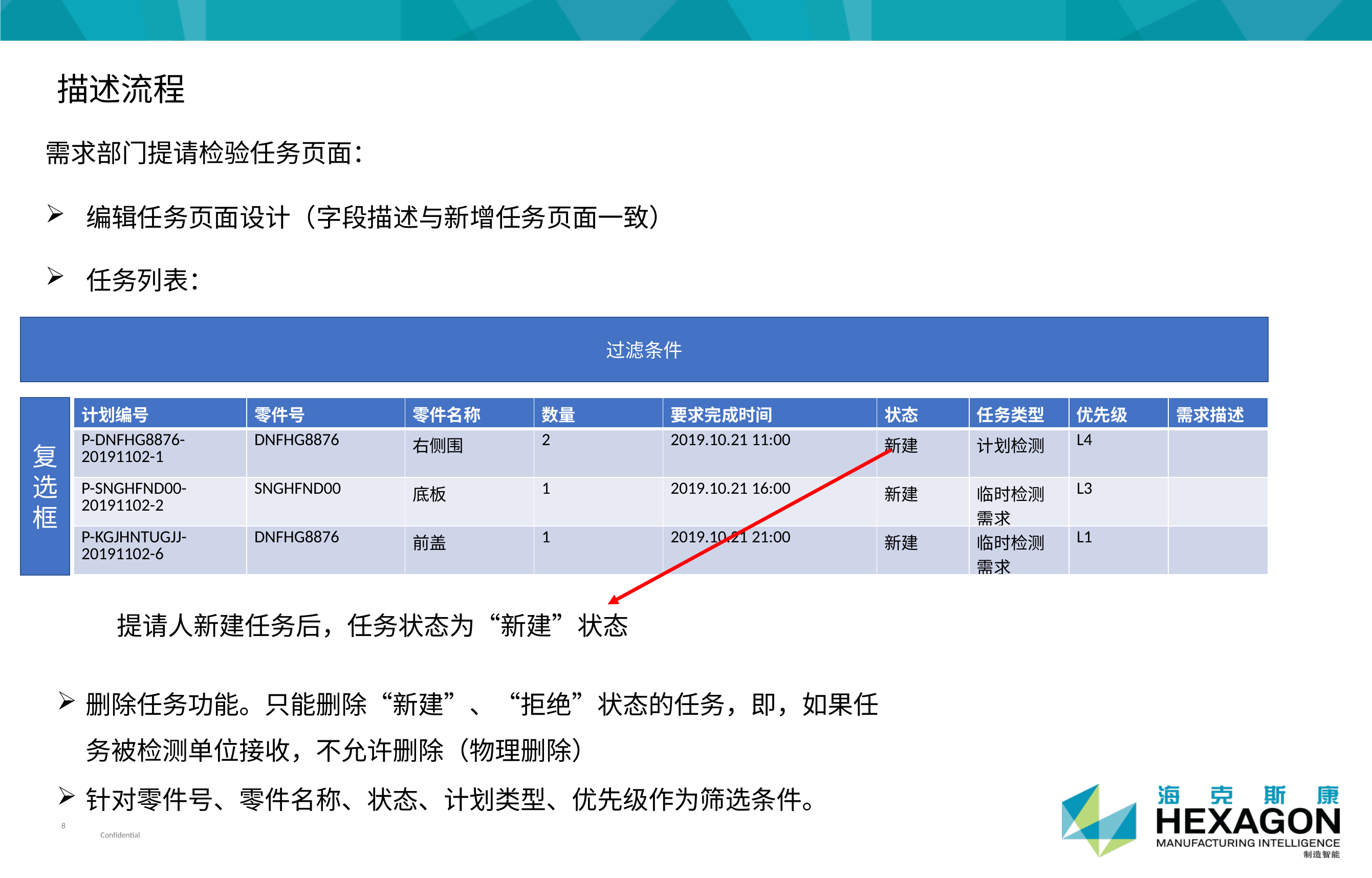

描述流程
需求部门提请检验任务页面：
 编辑任务页面设计（字段描述与新增任务页面一致）
 任务列表：
过滤条件
复选框
| 计划编号 | 零件号 | 零件名称 | 数量 | 要求完成时间 | 状态 | 任务类型 | 优先级 | 需求描述 |
| --- | --- | --- | --- | --- | --- | --- | --- | --- |
| P-DNFHG8876-20191102-1 | DNFHG8876 | 右侧围 | 2 | 2019.10.21 11:00 | 新建 | 计划检测 | L4 |  |
| P-SNGHFND00-20191102-2 | SNGHFND00 | 底板 | 1 | 2019.10.21 16:00 | 新建 | 临时检测需求 | L3 |  |
| P-KGJHNTUGJJ-20191102-6 | DNFHG8876 | 前盖 | 1 | 2019.10.21 21:00 | 新建 | 临时检测需求 | L1 |  |
提请人新建任务后，任务状态为“新建”状态
删除任务功能。只能删除“新建”、“拒绝”状态的任务，即，如果任务被检测单位接收，不允许删除（物理删除）
针对零件号、零件名称、状态、计划类型、优先级作为筛选条件。